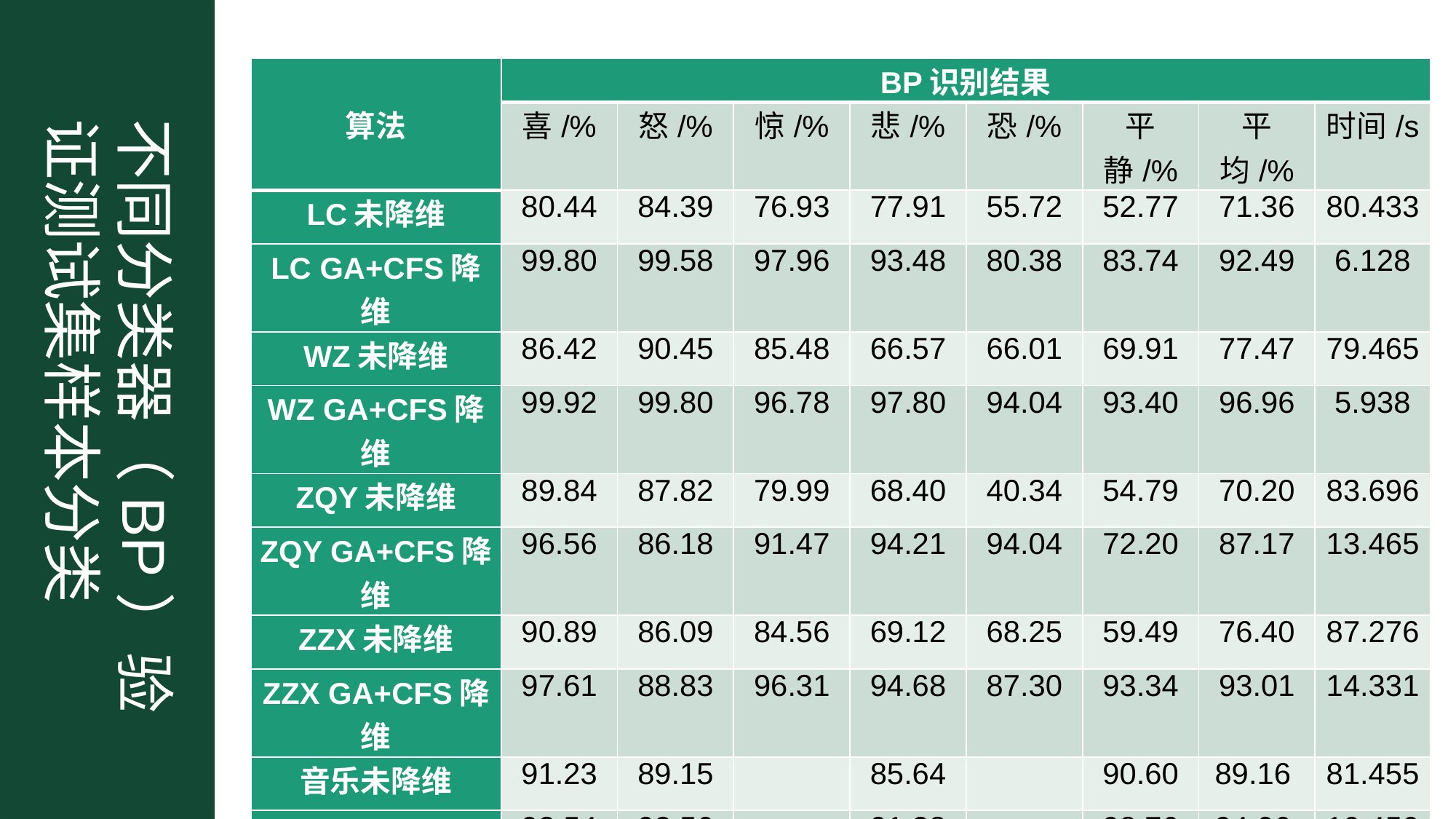

| 算法 | BP识别结果 |  |  |  |  |  |  |  |
| --- | --- | --- | --- | --- | --- | --- | --- | --- |
|  | 喜/% | 怒/% | 惊/% | 悲/% | 恐/% | 平静/% | 平均/% | 时间/s |
| LC未降维 | 80.44 | 84.39 | 76.93 | 77.91 | 55.72 | 52.77 | 71.36 | 80.433 |
| LC GA+CFS降维 | 99.80 | 99.58 | 97.96 | 93.48 | 80.38 | 83.74 | 92.49 | 6.128 |
| WZ未降维 | 86.42 | 90.45 | 85.48 | 66.57 | 66.01 | 69.91 | 77.47 | 79.465 |
| WZ GA+CFS降维 | 99.92 | 99.80 | 96.78 | 97.80 | 94.04 | 93.40 | 96.96 | 5.938 |
| ZQY未降维 | 89.84 | 87.82 | 79.99 | 68.40 | 40.34 | 54.79 | 70.20 | 83.696 |
| ZQY GA+CFS降维 | 96.56 | 86.18 | 91.47 | 94.21 | 94.04 | 72.20 | 87.17 | 13.465 |
| ZZX未降维 | 90.89 | 86.09 | 84.56 | 69.12 | 68.25 | 59.49 | 76.40 | 87.276 |
| ZZX GA+CFS降维 | 97.61 | 88.83 | 96.31 | 94.68 | 87.30 | 93.34 | 93.01 | 14.331 |
| 音乐未降维 | 91.23 | 89.15 |  | 85.64 |  | 90.60 | 89.16 | 81.455 |
| 音乐降维 | 93.54 | 92.56 |  | 91.38 |  | 98.76 | 94.06 | 10.450 |
不同分类器（BP）验证测试集样本分类